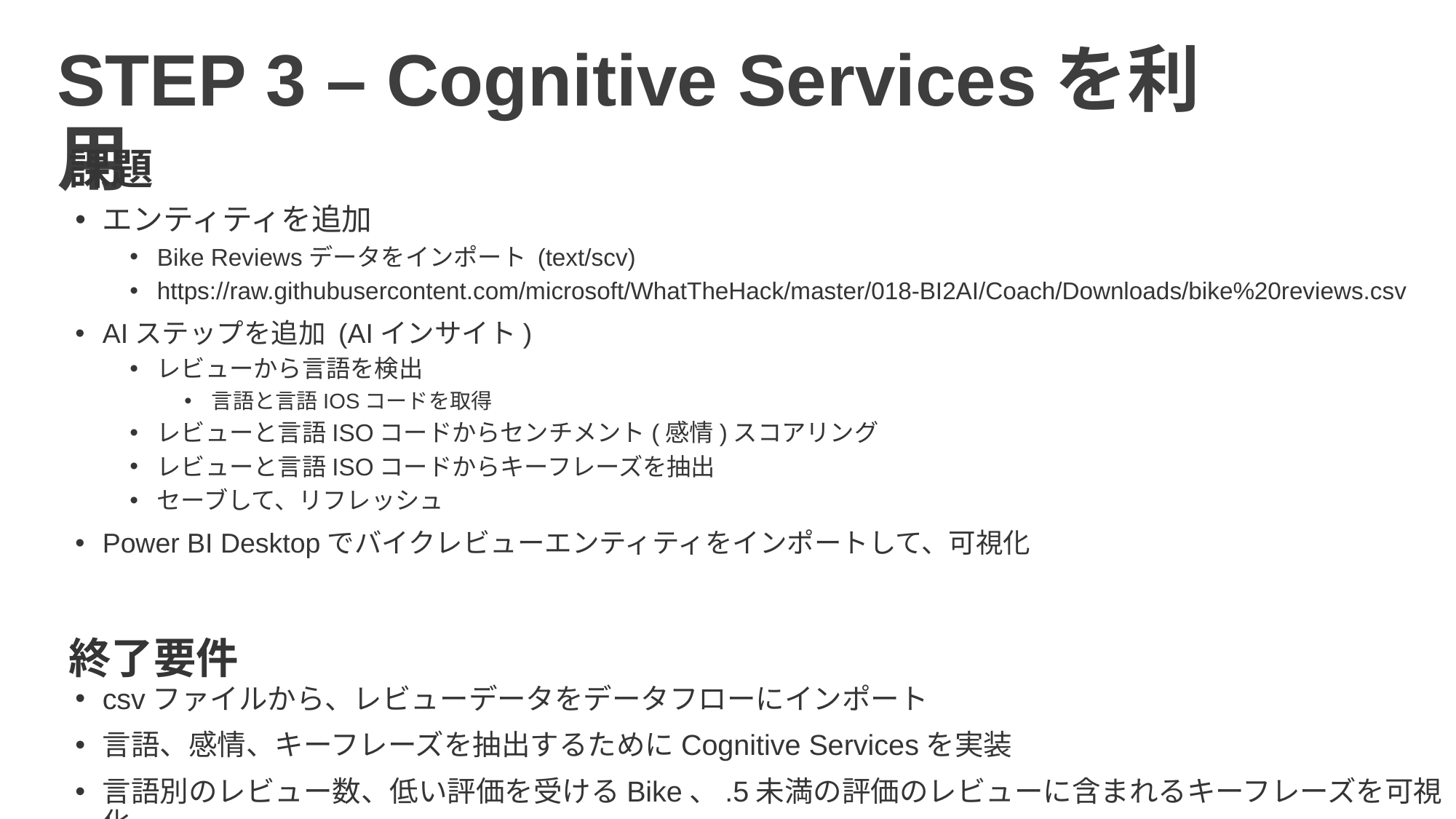

STEP 3 – Cognitive Servicesを利用
課題
エンティティを追加
Bike Reviewsデータをインポート (text/scv)
https://raw.githubusercontent.com/microsoft/WhatTheHack/master/018-BI2AI/Coach/Downloads/bike%20reviews.csv
AIステップを追加 (AIインサイト)
レビューから言語を検出
言語と言語IOSコードを取得
レビューと言語ISOコードからセンチメント(感情)スコアリング
レビューと言語ISOコードからキーフレーズを抽出
セーブして、リフレッシュ
Power BI Desktopでバイクレビューエンティティをインポートして、可視化

終了要件
csvファイルから、レビューデータをデータフローにインポート
言語、感情、キーフレーズを抽出するためにCognitive Servicesを実装
言語別のレビュー数、低い評価を受けるBike、.5未満の評価のレビューに含まれるキーフレーズを可視化